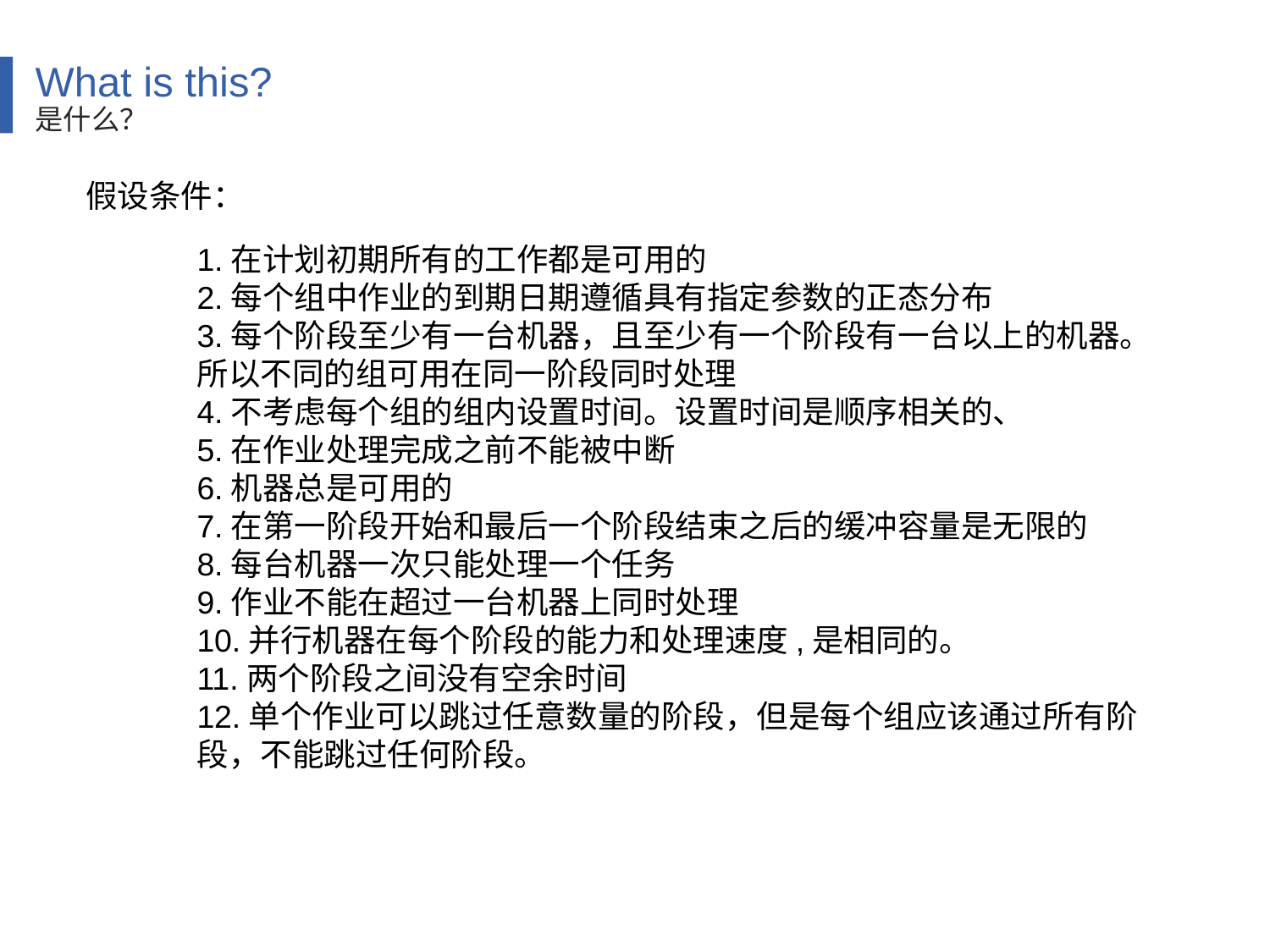

What is this?
是什么？
假设条件：
1.在计划初期所有的工作都是可用的
2.每个组中作业的到期日期遵循具有指定参数的正态分布
3.每个阶段至少有一台机器，且至少有一个阶段有一台以上的机器。所以不同的组可用在同一阶段同时处理
4.不考虑每个组的组内设置时间。设置时间是顺序相关的、
5.在作业处理完成之前不能被中断
6.机器总是可用的
7.在第一阶段开始和最后一个阶段结束之后的缓冲容量是无限的
8.每台机器一次只能处理一个任务
9.作业不能在超过一台机器上同时处理
10.并行机器在每个阶段的能力和处理速度,是相同的。
11.两个阶段之间没有空余时间
12.单个作业可以跳过任意数量的阶段，但是每个组应该通过所有阶段，不能跳过任何阶段。